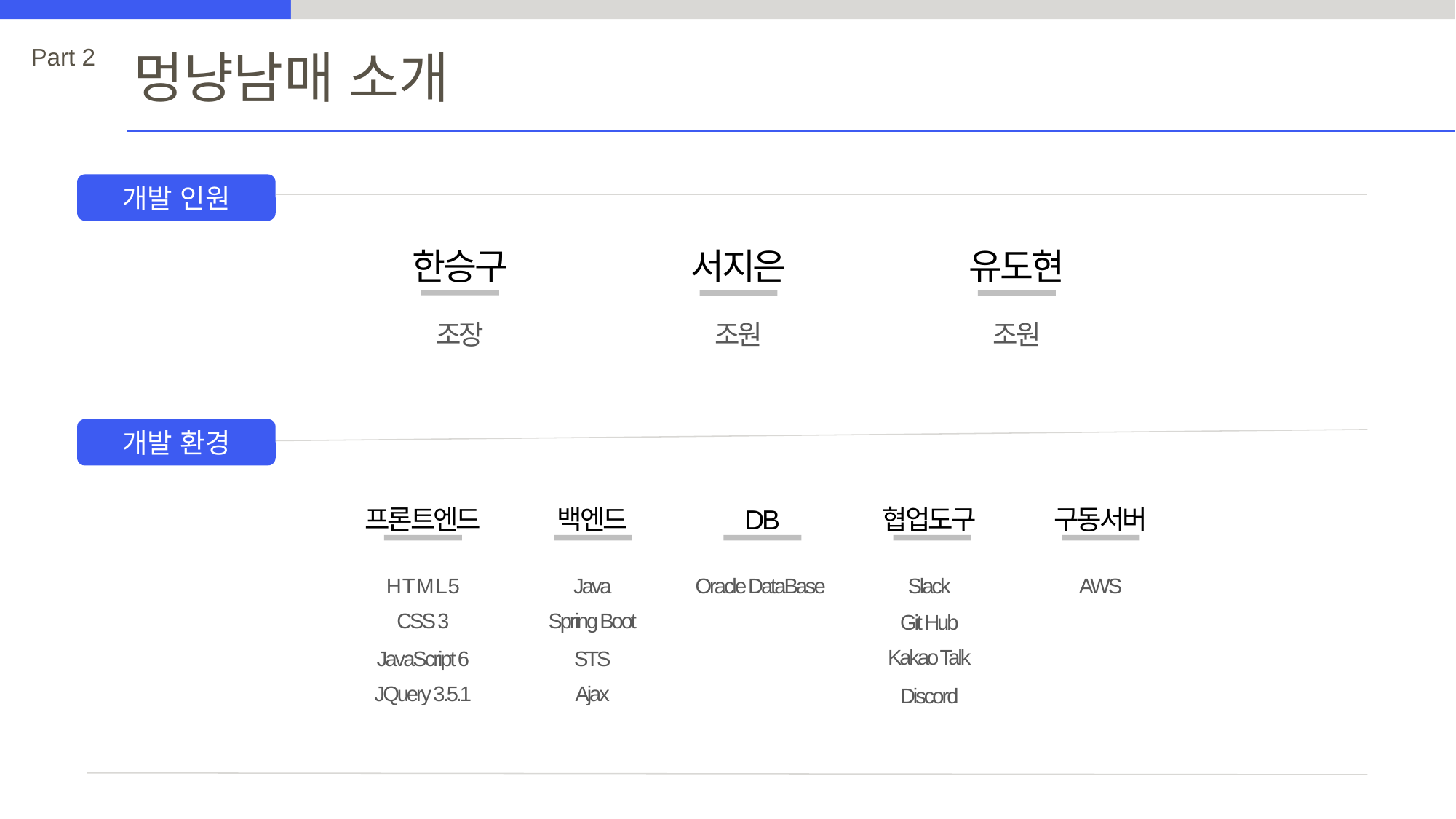

Part 2
멍냥남매 소개
개발 인원
한승구
서지은
유도현

조장
조원
조원
개발 환경
프론트엔드

H T M L 5
CSS 3
JavaScript 6
JQuery 3.5.1
백엔드

Java
Spring Boot
STS
Ajax
DB

Oracle DataBase
협업도구

Slack
Git Hub
Kakao Talk
Discord
구동서버

AWS